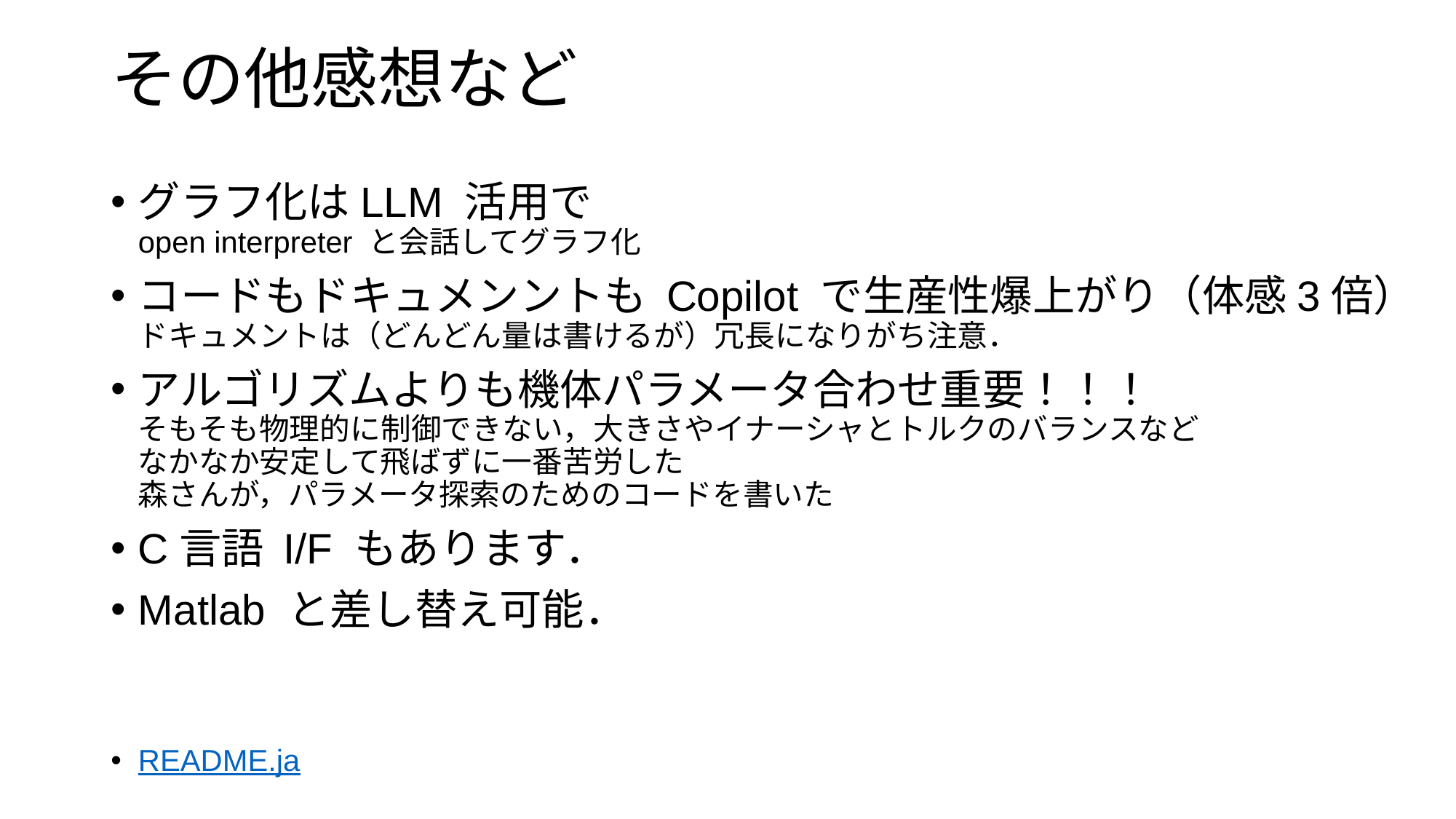

# その他感想など

グラフ化はLLM 活用で
open interpreter と会話してグラフ化
コードもドキュメンントも Copilot で生産性爆上がり（体感3倍）
ドキュメントは（どんどん量は書けるが）冗長になりがち注意．
アルゴリズムよりも機体パラメータ合わせ重要！！！
そもそも物理的に制御できない，大きさやイナーシャとトルクのバランスなど
なかなか安定して飛ばずに一番苦労した
森さんが，パラメータ探索のためのコードを書いた
C言語 I/F もあります．
Matlab と差し替え可能．

README.ja